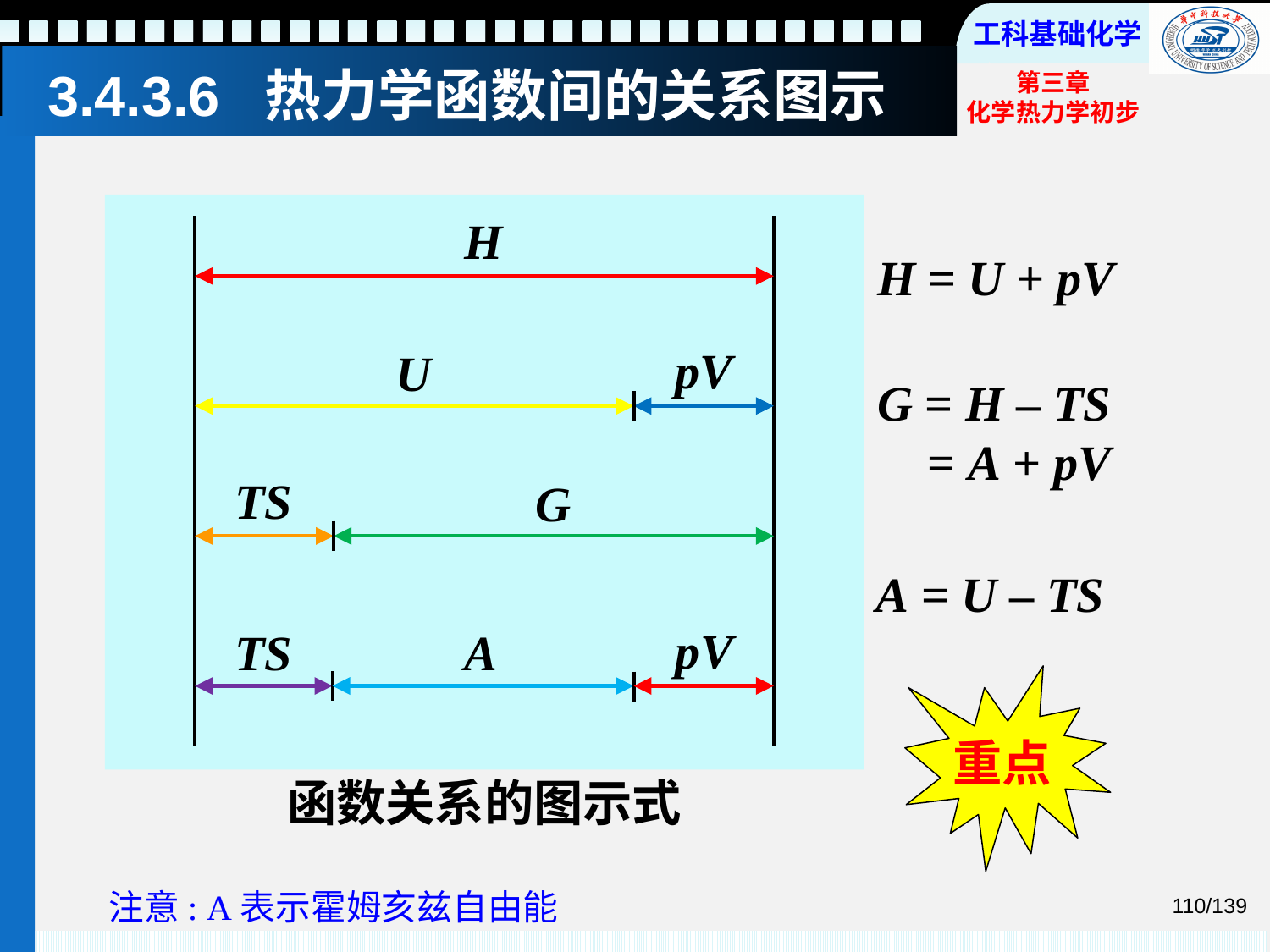

# 3.4.3.6  热力学函数间的关系图示

H
H = U + pV
pV
U
G = H – TS
= A + pV
TS
G
A = U – TS
pV
TS
A

重点
函数关系的图示式
注意: A表示霍姆亥兹自由能